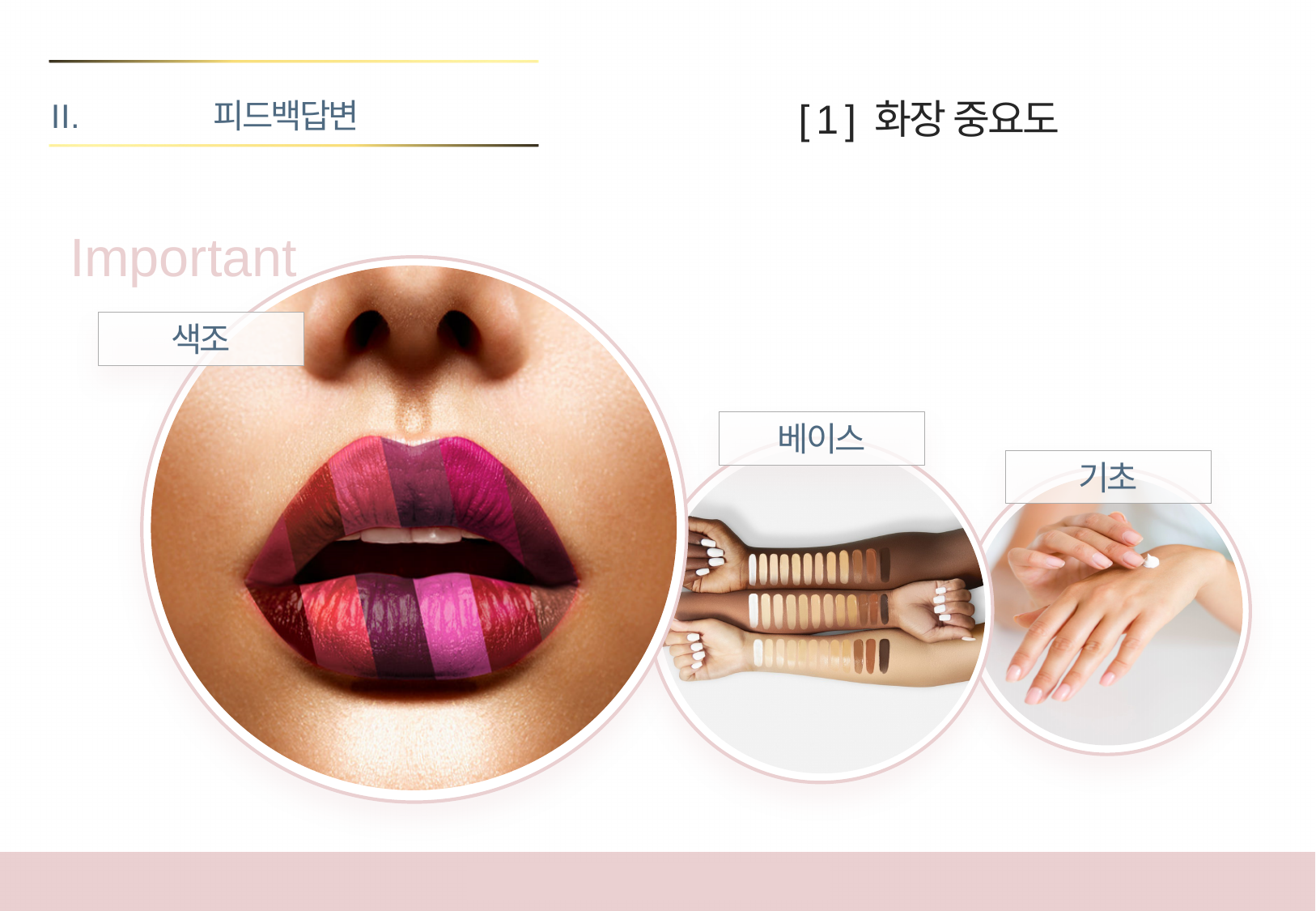

피드백답변
[ 1 ] 화장 중요도
Important

색조
베이스

기초